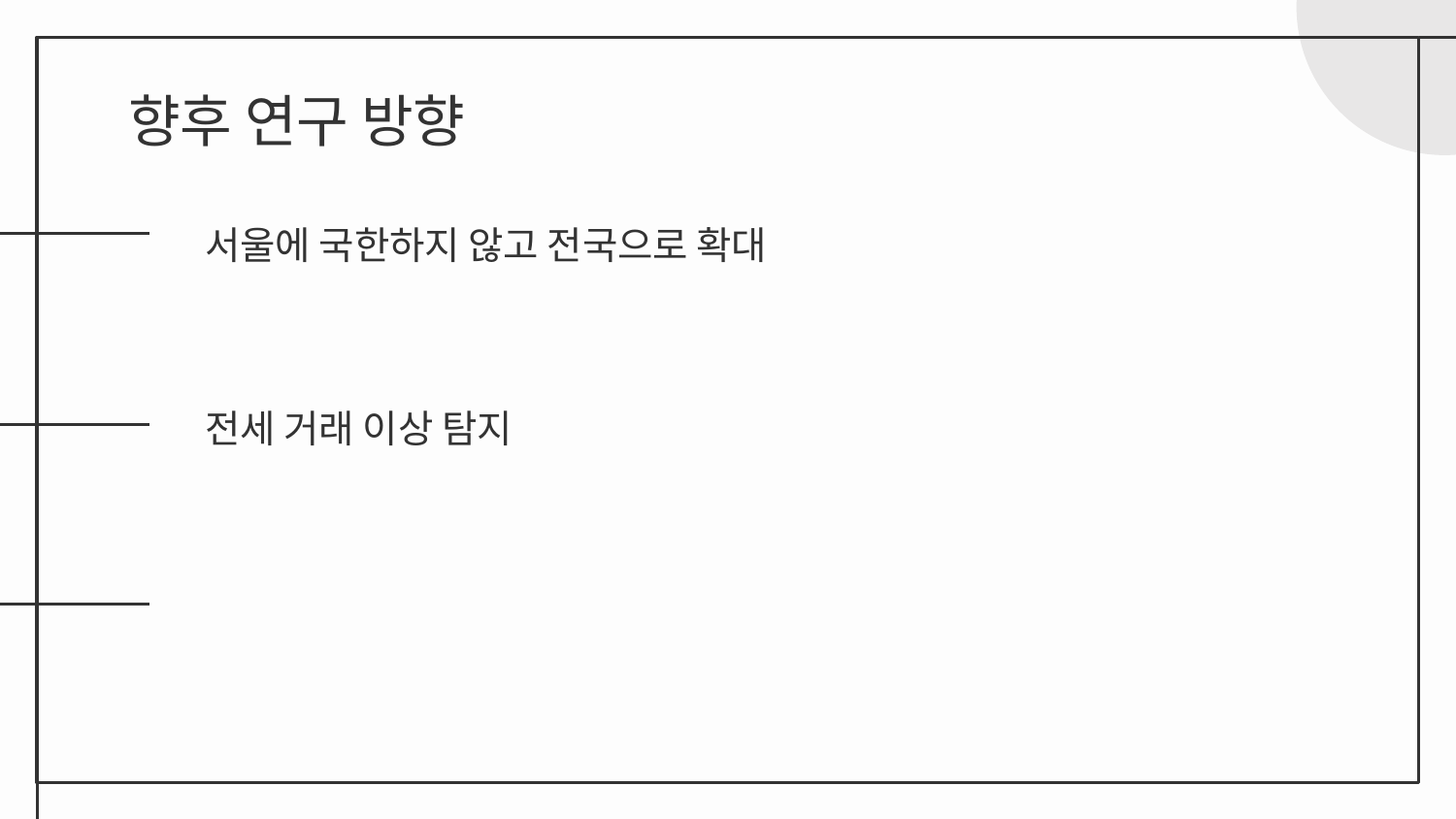

# 향후 연구 방향
서울에 국한하지 않고 전국으로 확대
전세 거래 이상 탐지